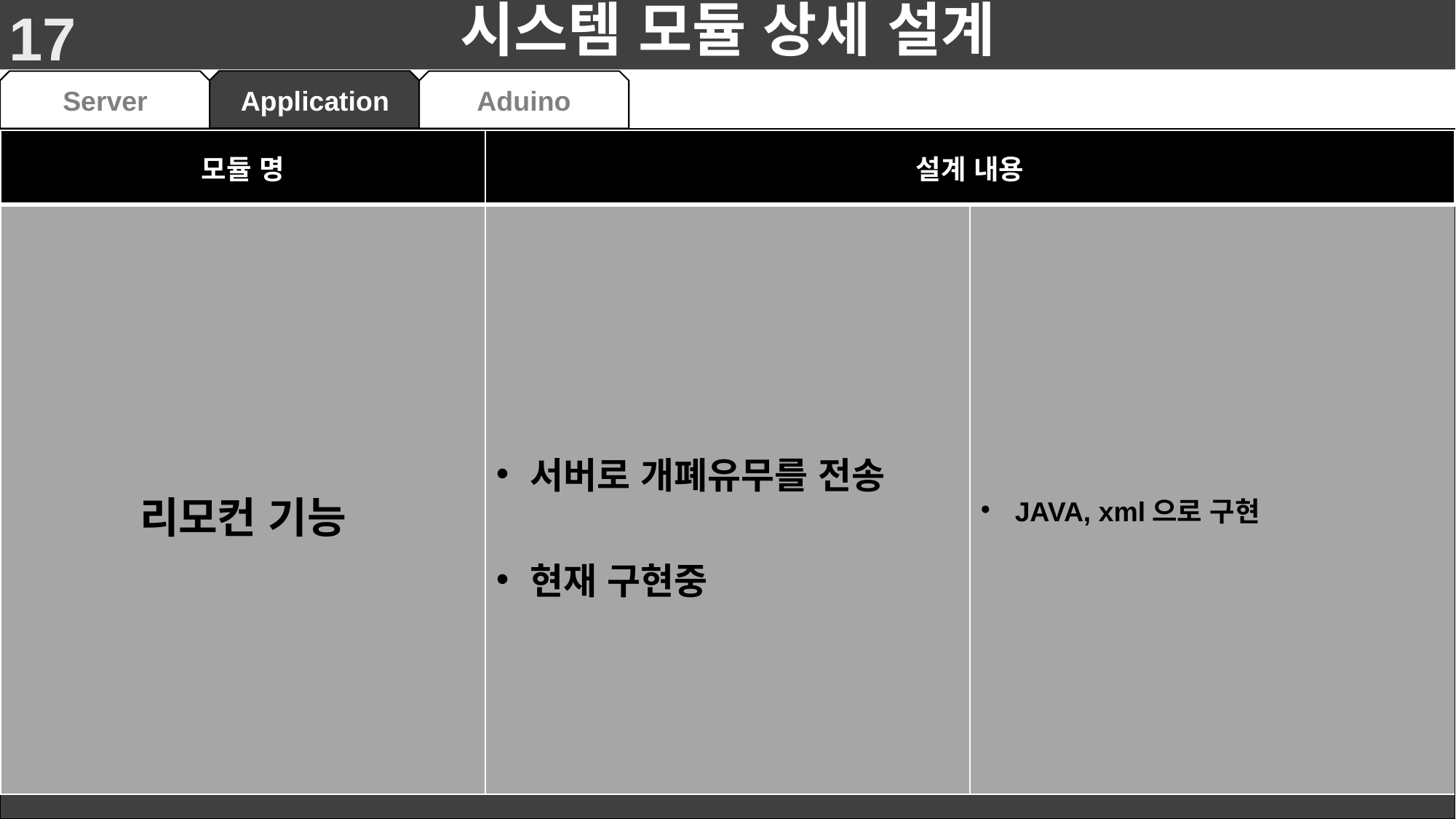

17
# 시스템 모듈 상세 설계

Aduino
Application
Server

| 모듈 명 | 설계 내용 |  |
| --- | --- | --- |
| 리모컨 기능 | 서버로 개폐유무를 전송 현재 구현중 | JAVA, xml으로 구현 |